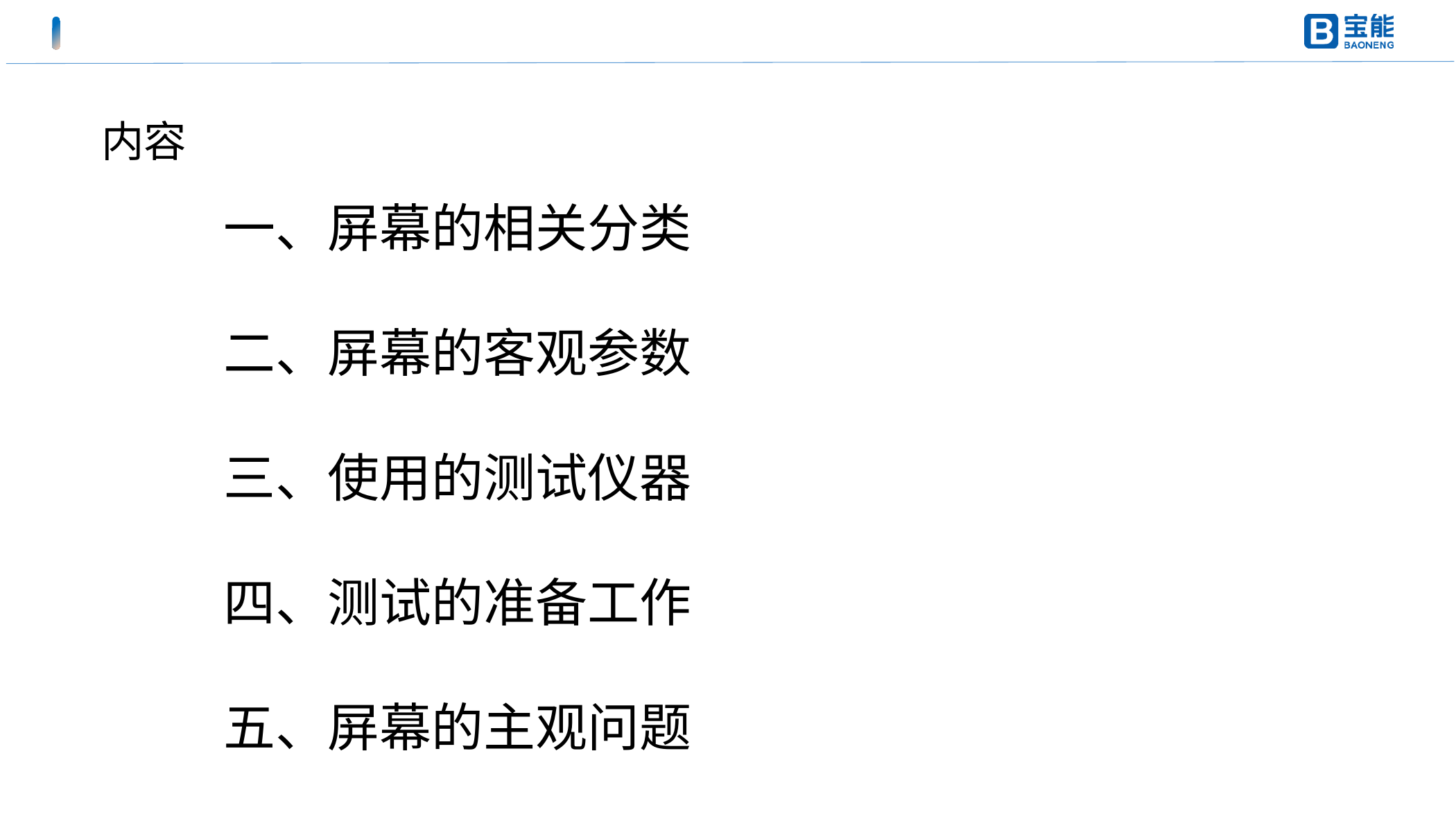

内容
一、屏幕的相关分类
二、屏幕的客观参数
三、使用的测试仪器
四、测试的准备工作
五、屏幕的主观问题